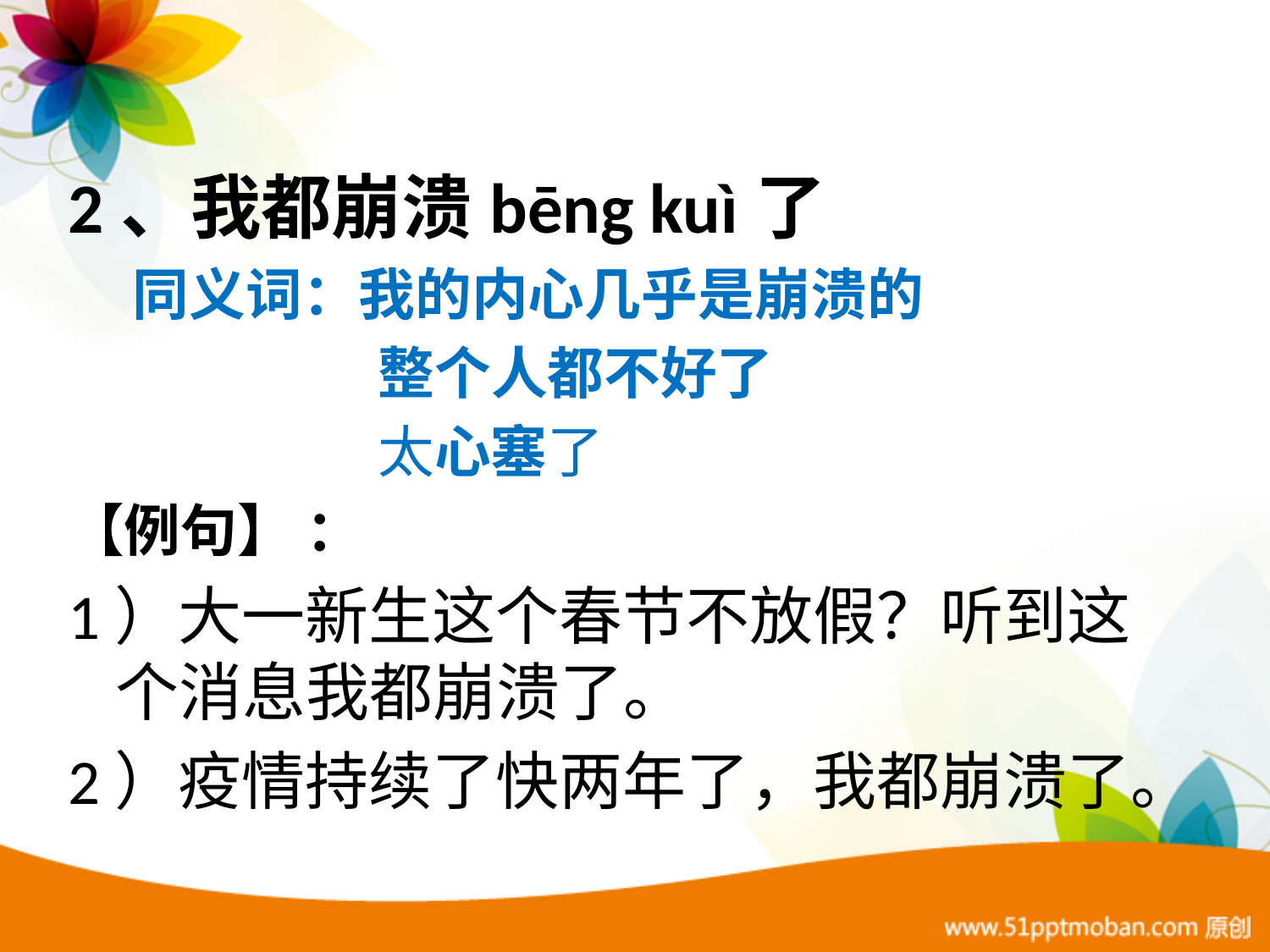

2、我都崩溃bēng kuì了
    同义词：我的内心几乎是崩溃的
                       整个人都不好了
                       太心塞了
【例句】 ：
1）大一新生这个春节不放假？听到这个消息我都崩溃了。
2）疫情持续了快两年了，我都崩溃了。